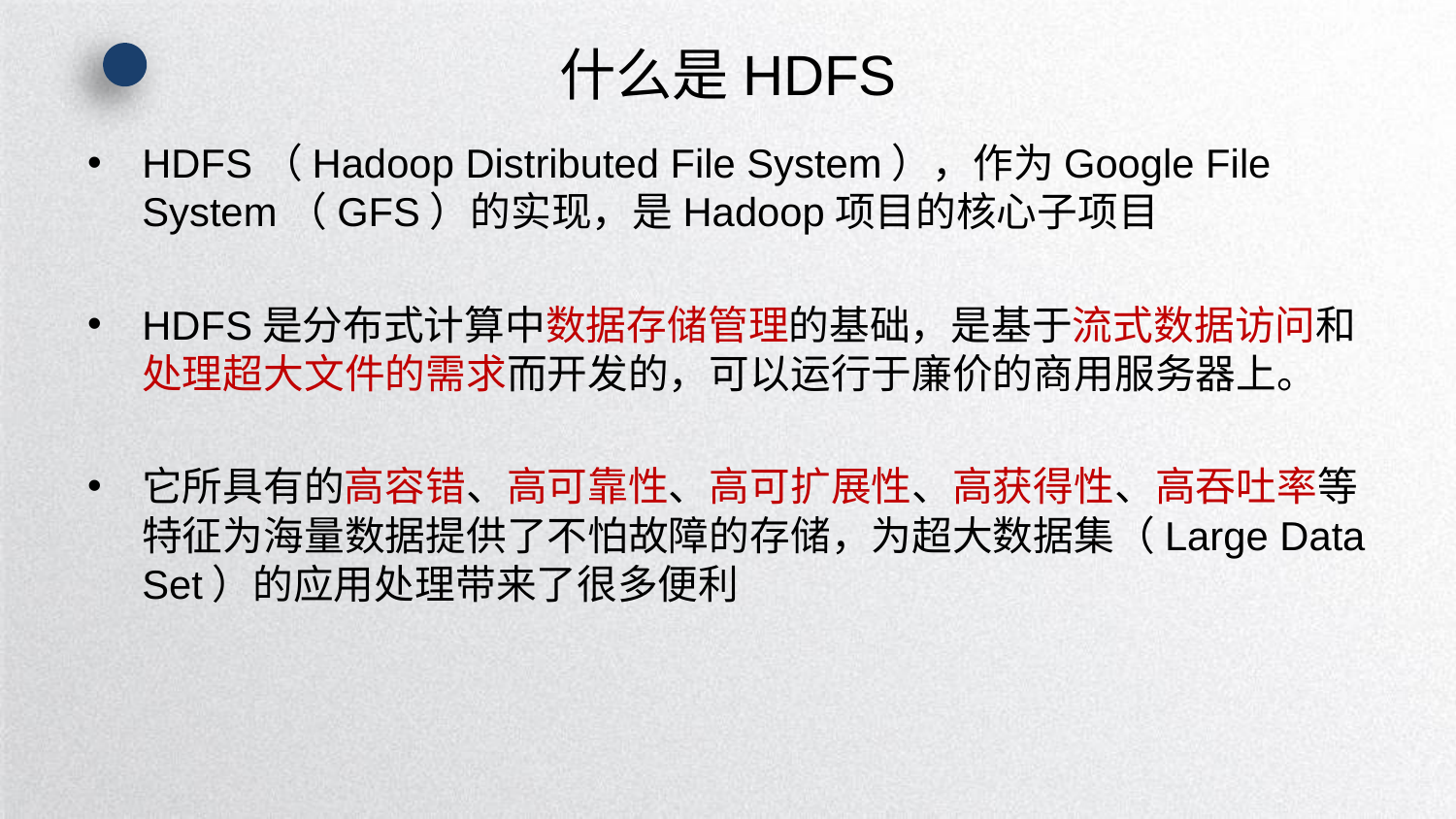

# 什么是HDFS
HDFS（Hadoop Distributed File System），作为Google File System（GFS）的实现，是Hadoop项目的核心子项目

HDFS是分布式计算中数据存储管理的基础，是基于流式数据访问和处理超大文件的需求而开发的，可以运行于廉价的商用服务器上。

它所具有的高容错、高可靠性、高可扩展性、高获得性、高吞吐率等特征为海量数据提供了不怕故障的存储，为超大数据集（Large Data Set）的应用处理带来了很多便利